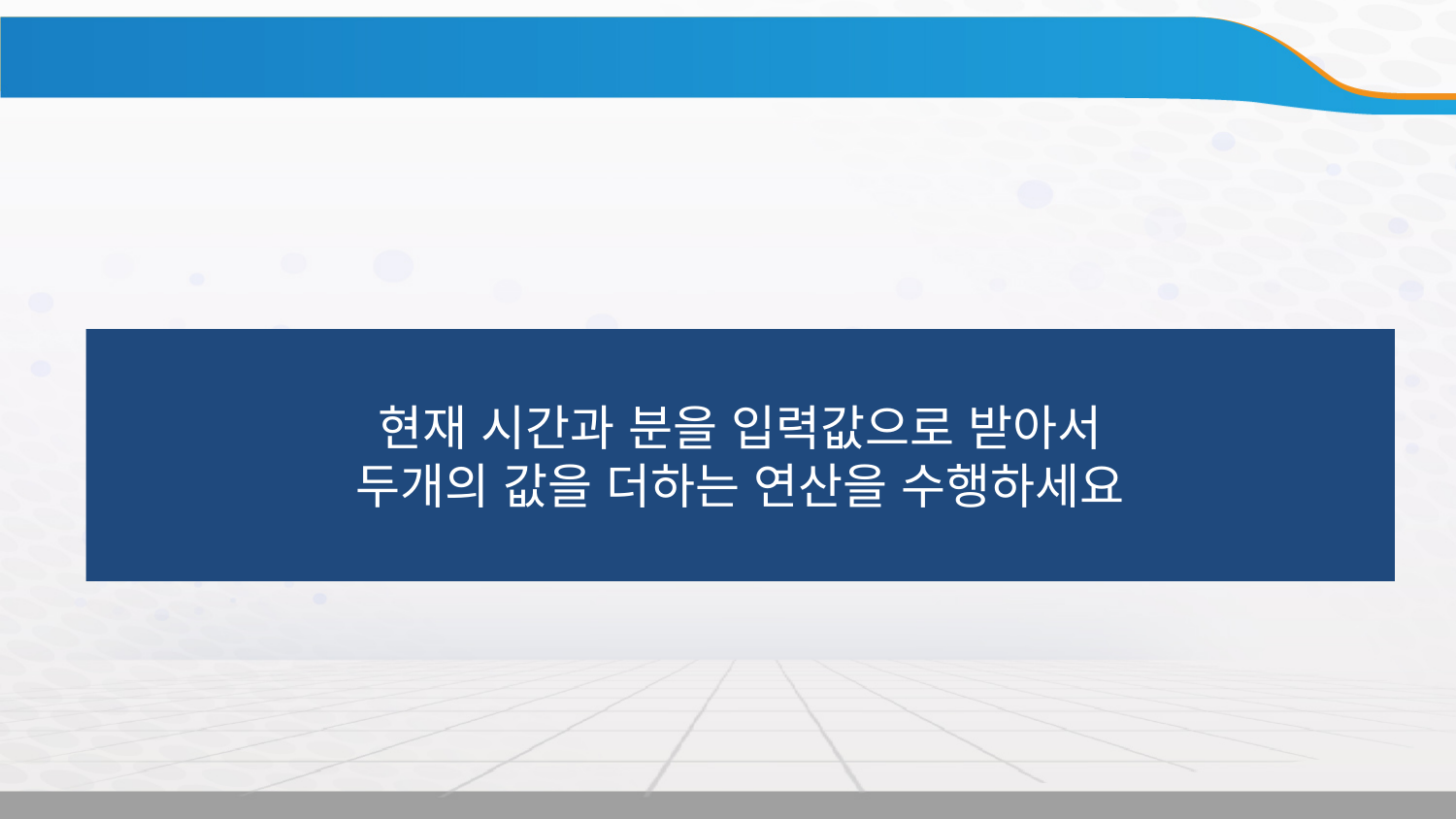

실습
현재 시간과 분을 입력값으로 받아서
두개의 값을 더하는 연산을 수행하세요